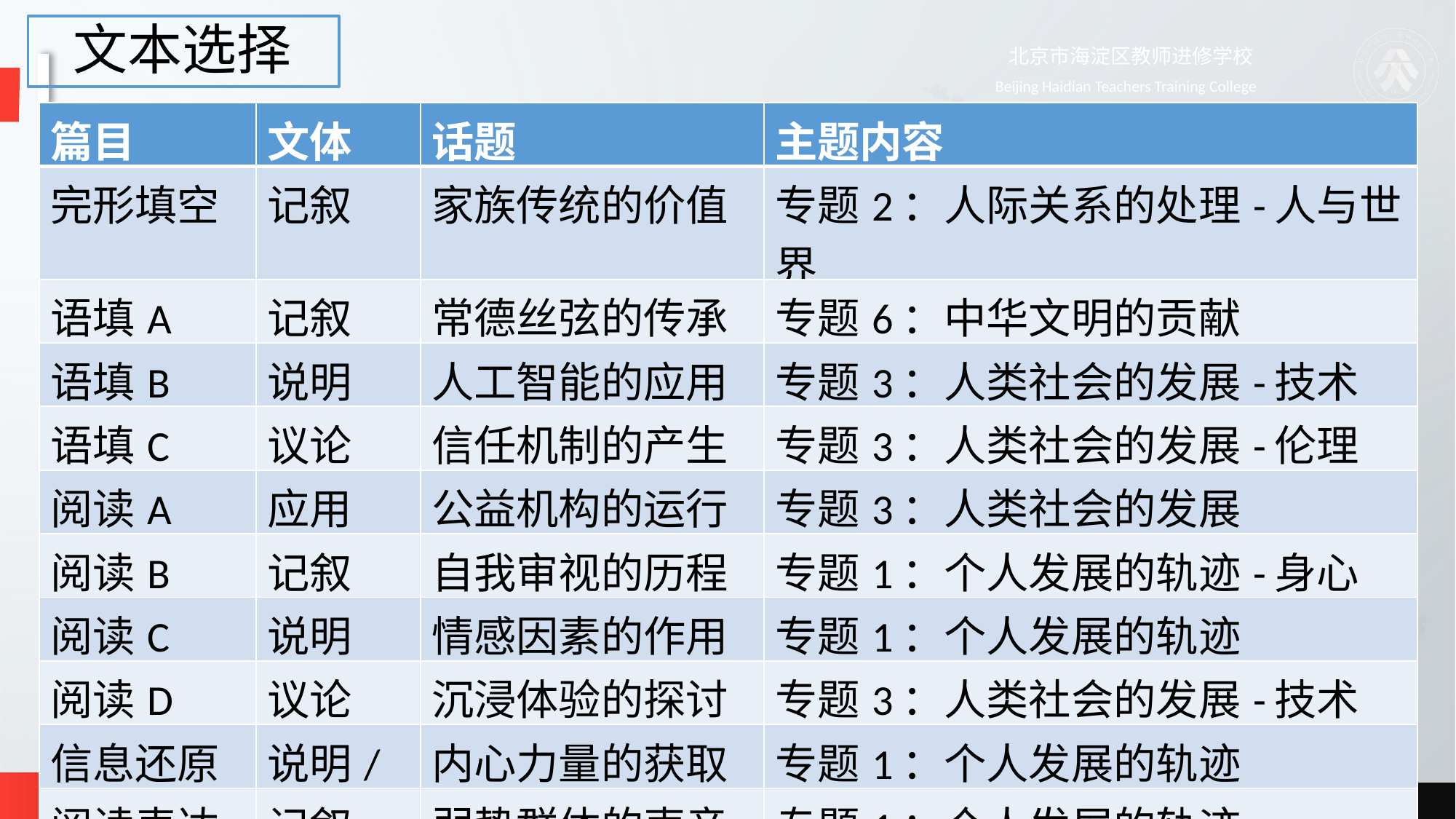

# 文本选择
| 篇目 | 文体 | 话题 | 主题内容 |
| --- | --- | --- | --- |
| 完形填空 | 记叙 | 家族传统的价值 | 专题2：人际关系的处理-人与世界 |
| 语填A | 记叙 | 常德丝弦的传承 | 专题6：中华文明的贡献 |
| 语填B | 说明 | 人工智能的应用 | 专题3：人类社会的发展-技术 |
| 语填C | 议论 | 信任机制的产生 | 专题3：人类社会的发展-伦理 |
| 阅读A | 应用 | 公益机构的运行 | 专题3：人类社会的发展 |
| 阅读B | 记叙 | 自我审视的历程 | 专题1：个人发展的轨迹-身心 |
| 阅读C | 说明 | 情感因素的作用 | 专题1：个人发展的轨迹 |
| 阅读D | 议论 | 沉浸体验的探讨 | 专题3：人类社会的发展-技术 |
| 信息还原 | 说明/ | 内心力量的获取 | 专题1：个人发展的轨迹 |
| 阅读表达 | 记叙 | 弱势群体的声音 | 专题1：个人发展的轨迹 |